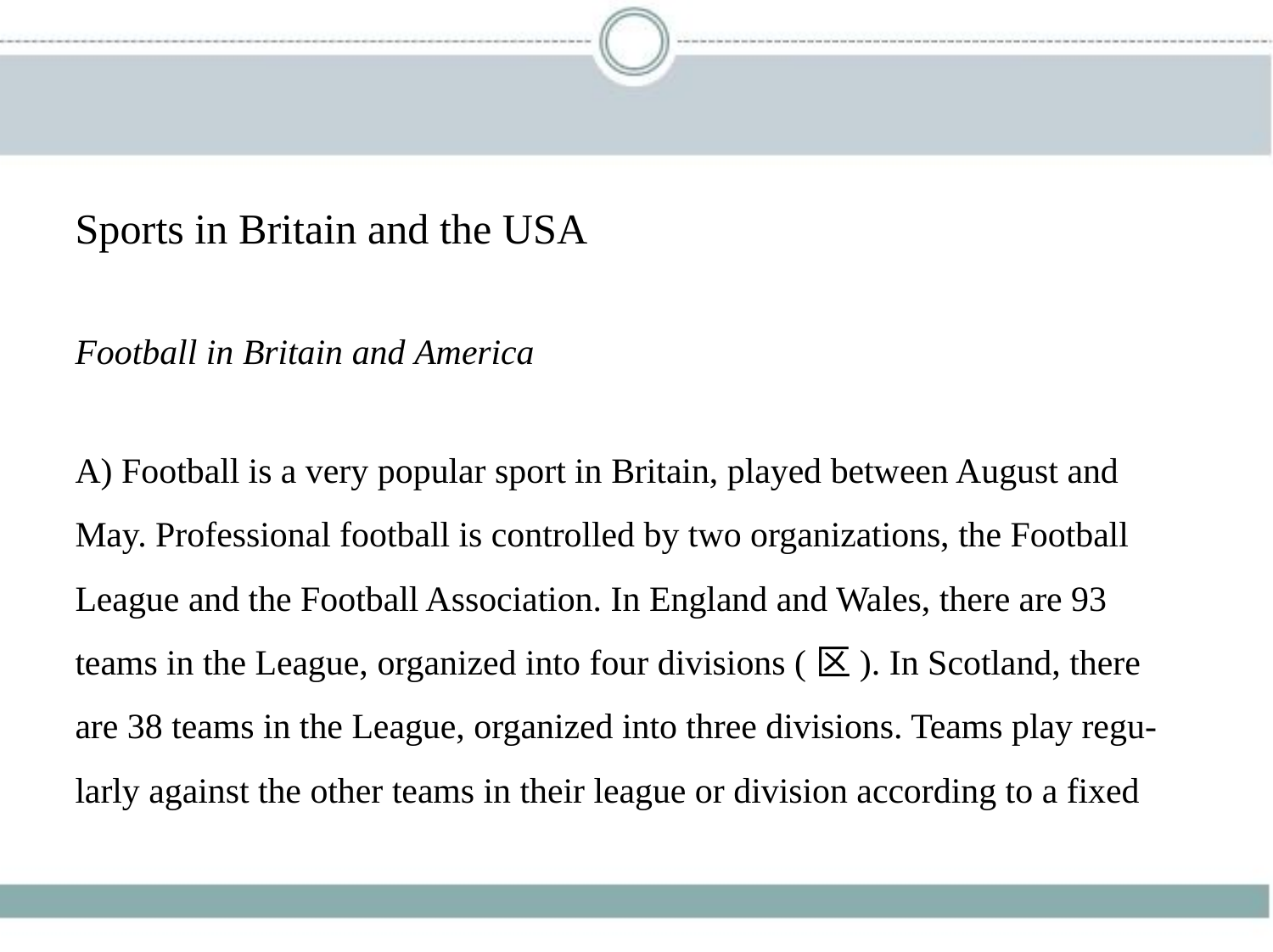

Sports in Britain and the USA
Football in Britain and America
A) Football is a very popular sport in Britain, played between August and
May. Professional football is controlled by two organizations, the Football
League and the Football Association. In England and Wales, there are 93
teams in the League, organized into four divisions (区). In Scotland, there
are 38 teams in the League, organized into three divisions. Teams play regu-
larly against the other teams in their league or division according to a fixed